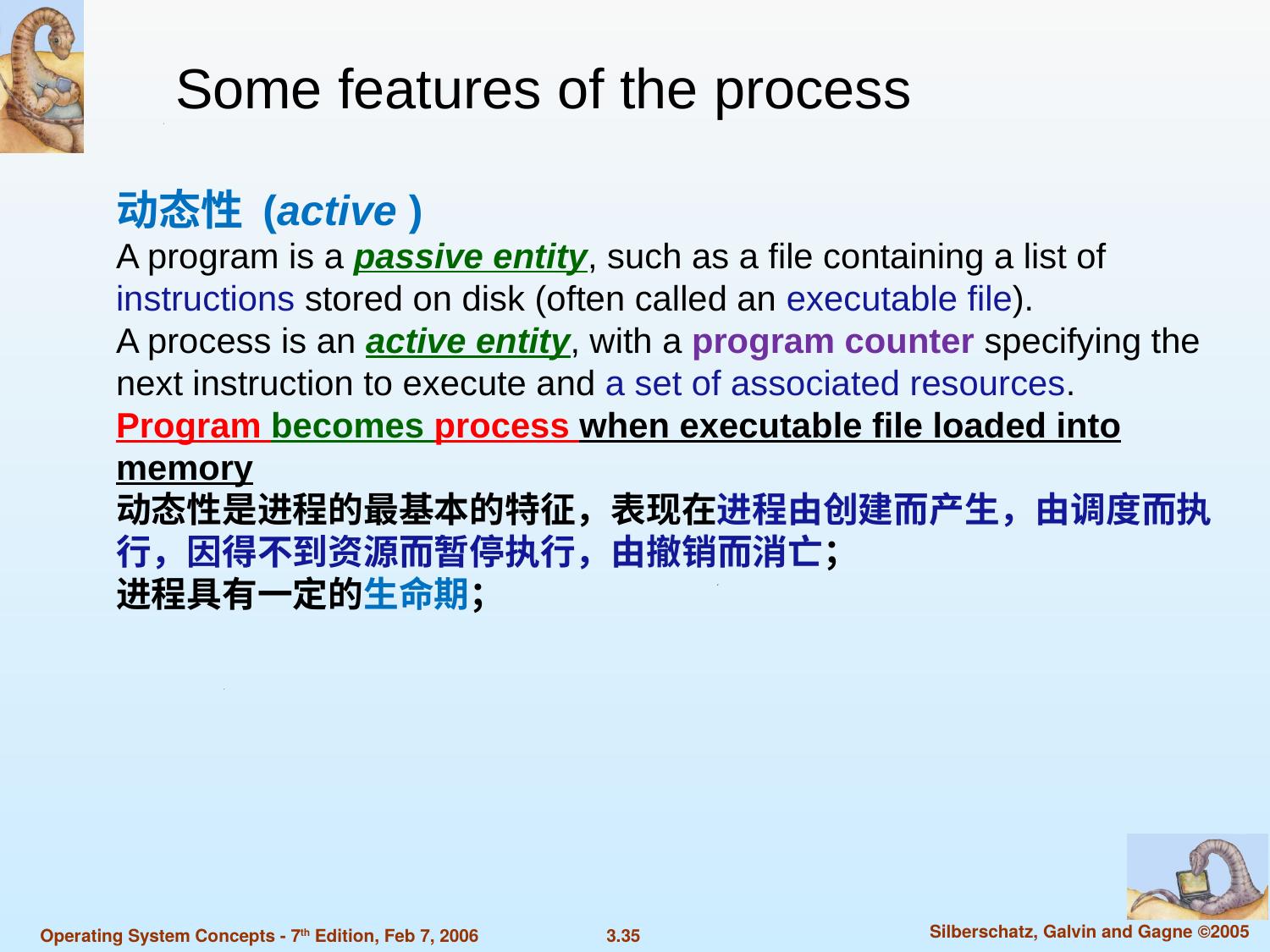

Some features of the process
动态性 (active )
A program is a passive entity, such as a file containing a list of instructions stored on disk (often called an executable file).
A process is an active entity, with a program counter specifying the next instruction to execute and a set of associated resources.
Program becomes process when executable file loaded into memory
动态性是进程的最基本的特征，表现在进程由创建而产生，由调度而执行，因得不到资源而暂停执行，由撤销而消亡；
进程具有一定的生命期；